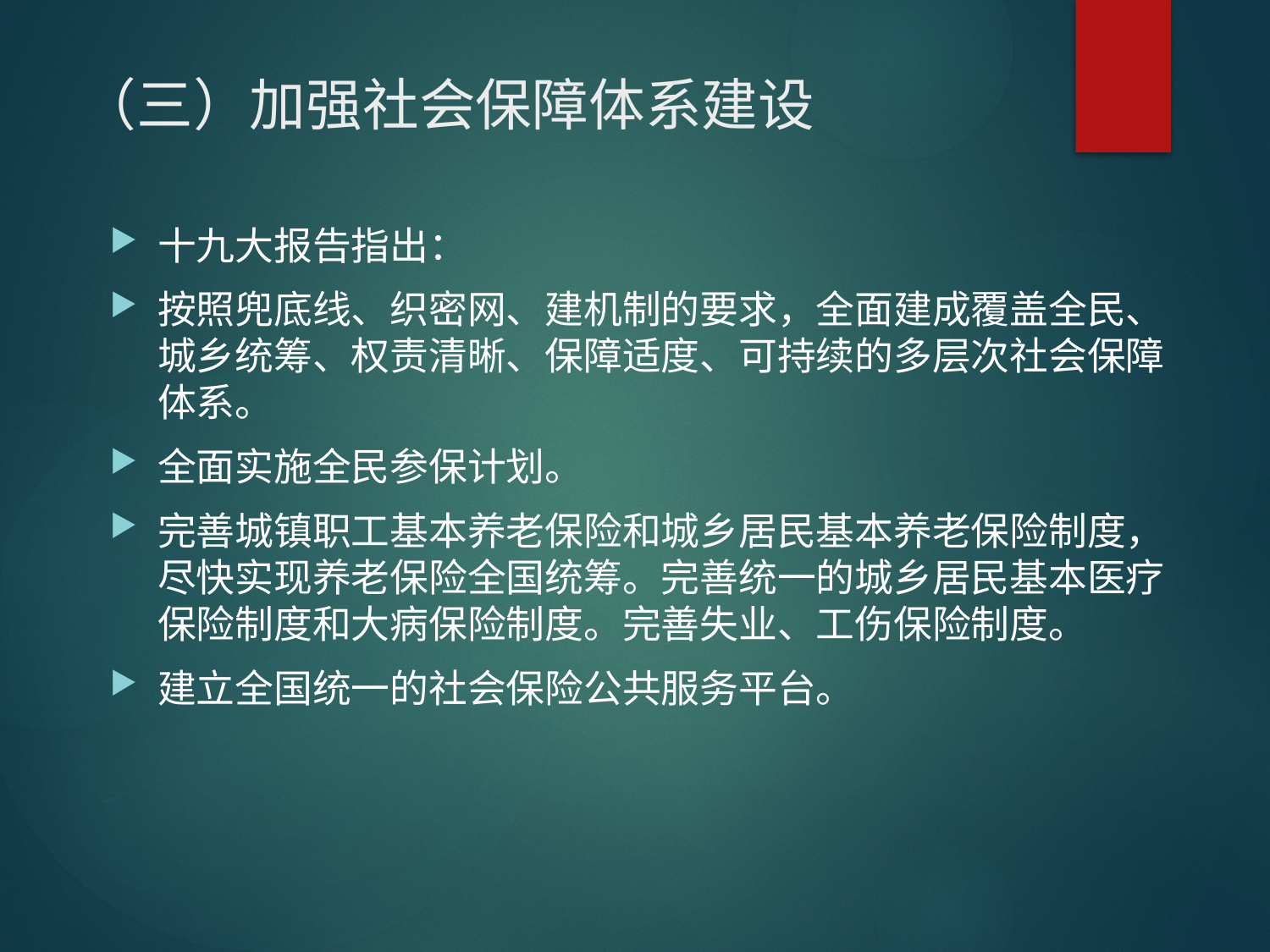

# （三）加强社会保障体系建设
十九大报告指出：
按照兜底线、织密网、建机制的要求，全面建成覆盖全民、城乡统筹、权责清晰、保障适度、可持续的多层次社会保障体系。
全面实施全民参保计划。
完善城镇职工基本养老保险和城乡居民基本养老保险制度，尽快实现养老保险全国统筹。完善统一的城乡居民基本医疗保险制度和大病保险制度。完善失业、工伤保险制度。
建立全国统一的社会保险公共服务平台。